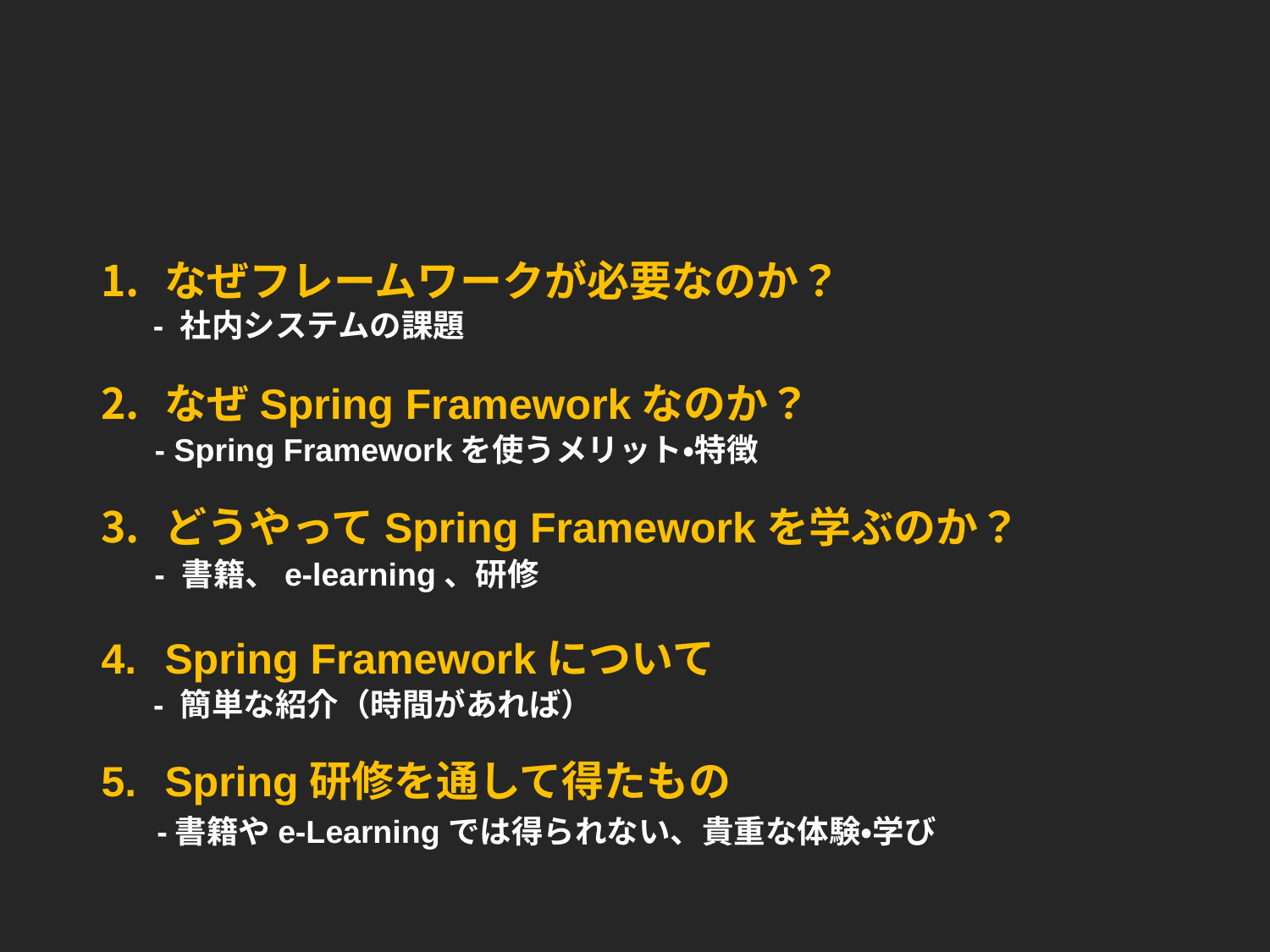

なぜフレームワークが必要なのか？

なぜSpring Frameworkなのか？

どうやってSpring Frameworkを学ぶのか？

Spring Frameworkについて

Spring研修を通して得たもの
- 社内システムの課題
- Spring Frameworkを使うメリット・特徴
- 書籍、e-learning、研修
- 簡単な紹介（時間があれば）
-書籍やe-Learningでは得られない、貴重な体験・学び